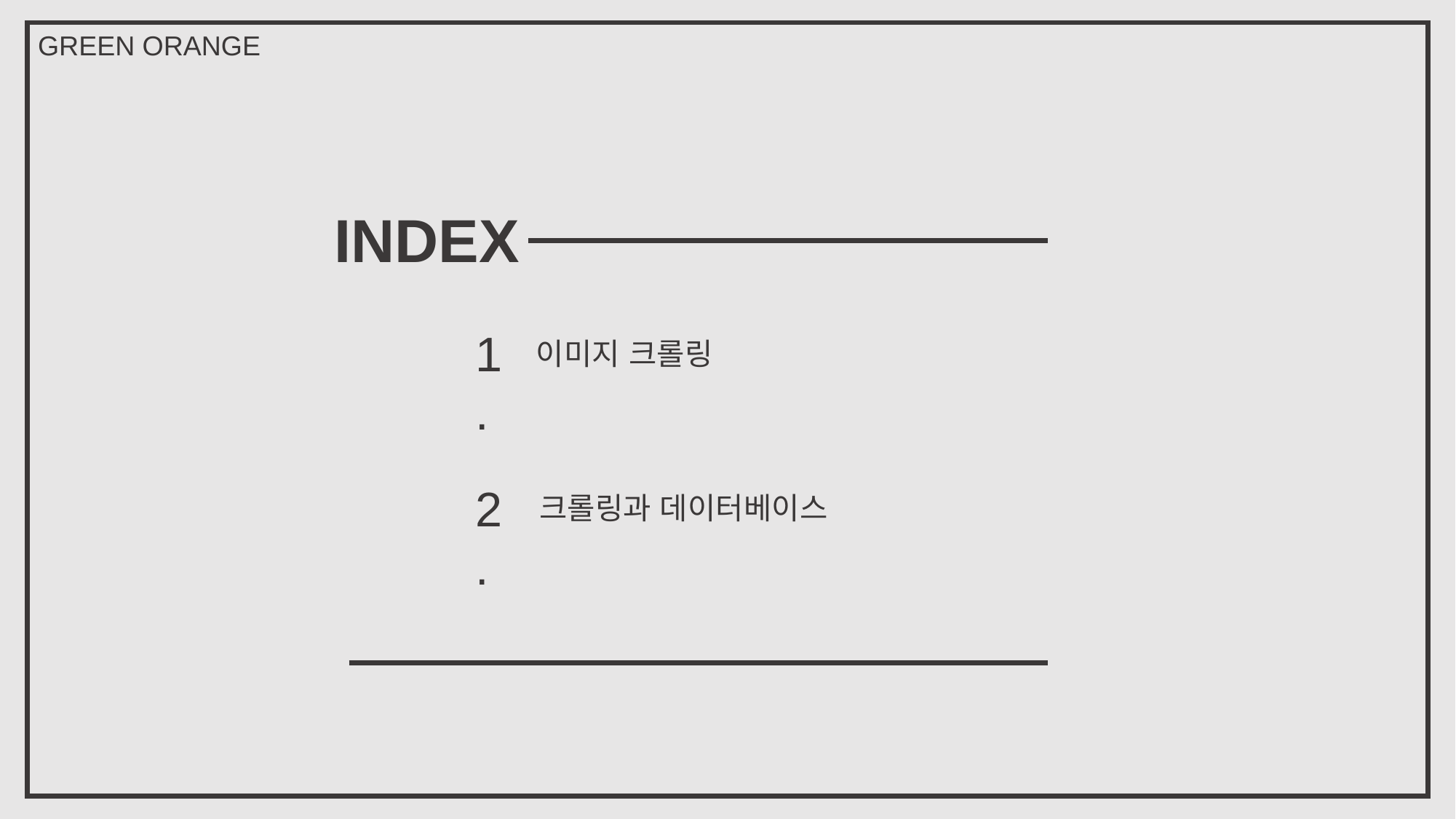

GREEN ORANGE

INDEX
1.
이미지 크롤링
2.
크롤링과 데이터베이스